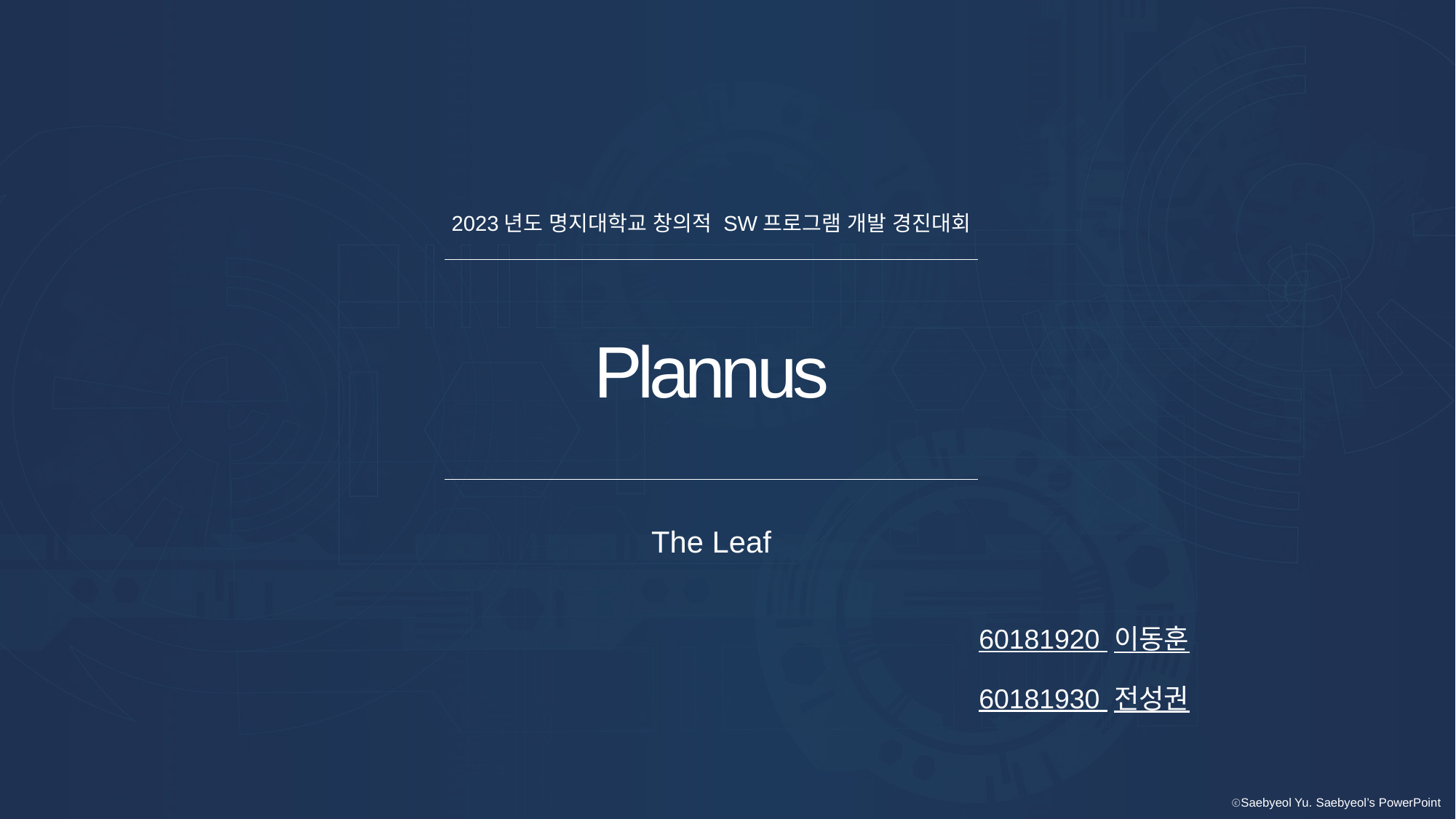

2023년도 명지대학교 창의적 SW프로그램 개발 경진대회
Plannus
The Leaf
60181920 이동훈
60181930 전성권